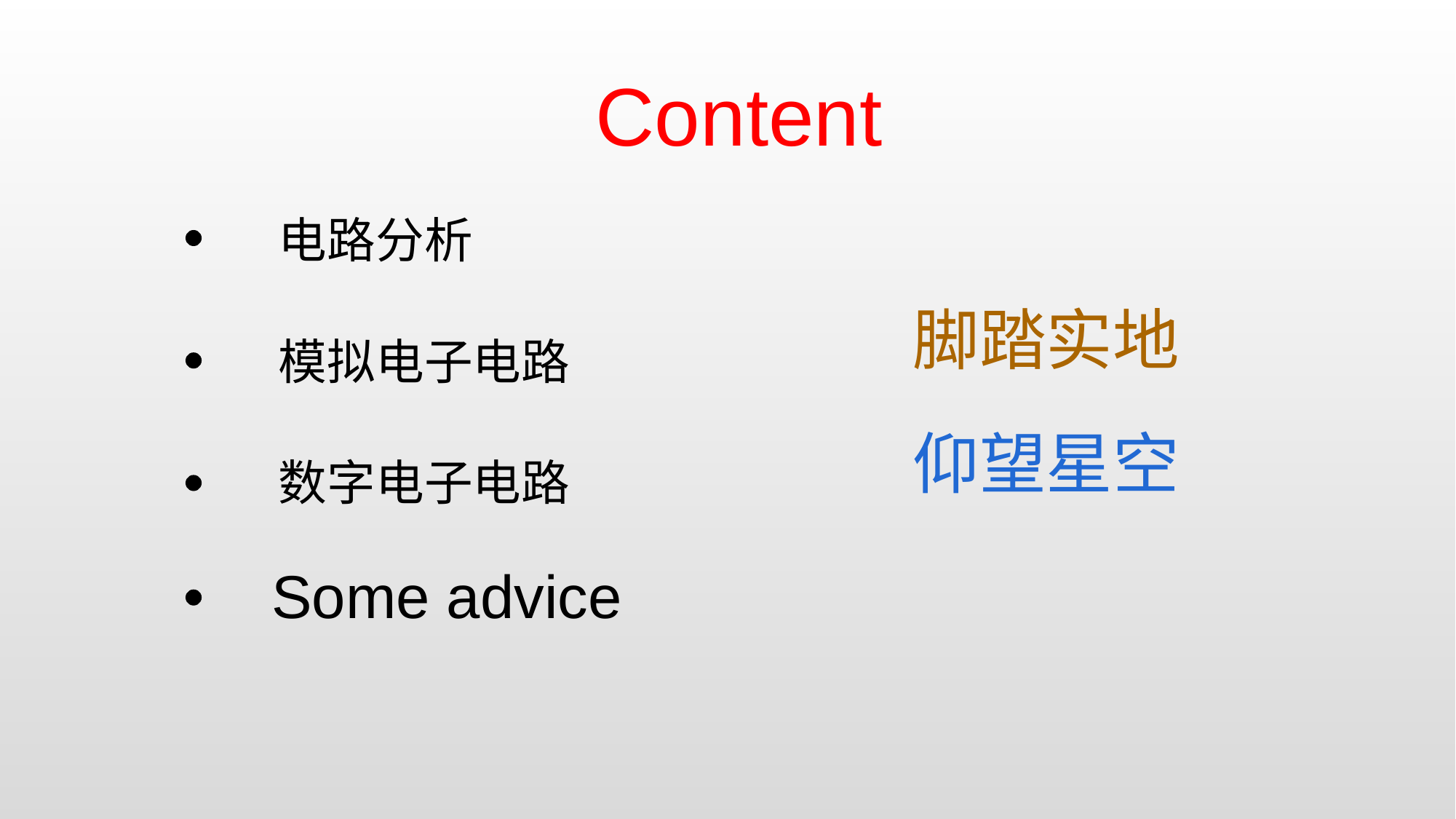

Content
   电路分析

脚踏实地
   模拟电子电路

仰望星空
   数字电子电路

  Some advice